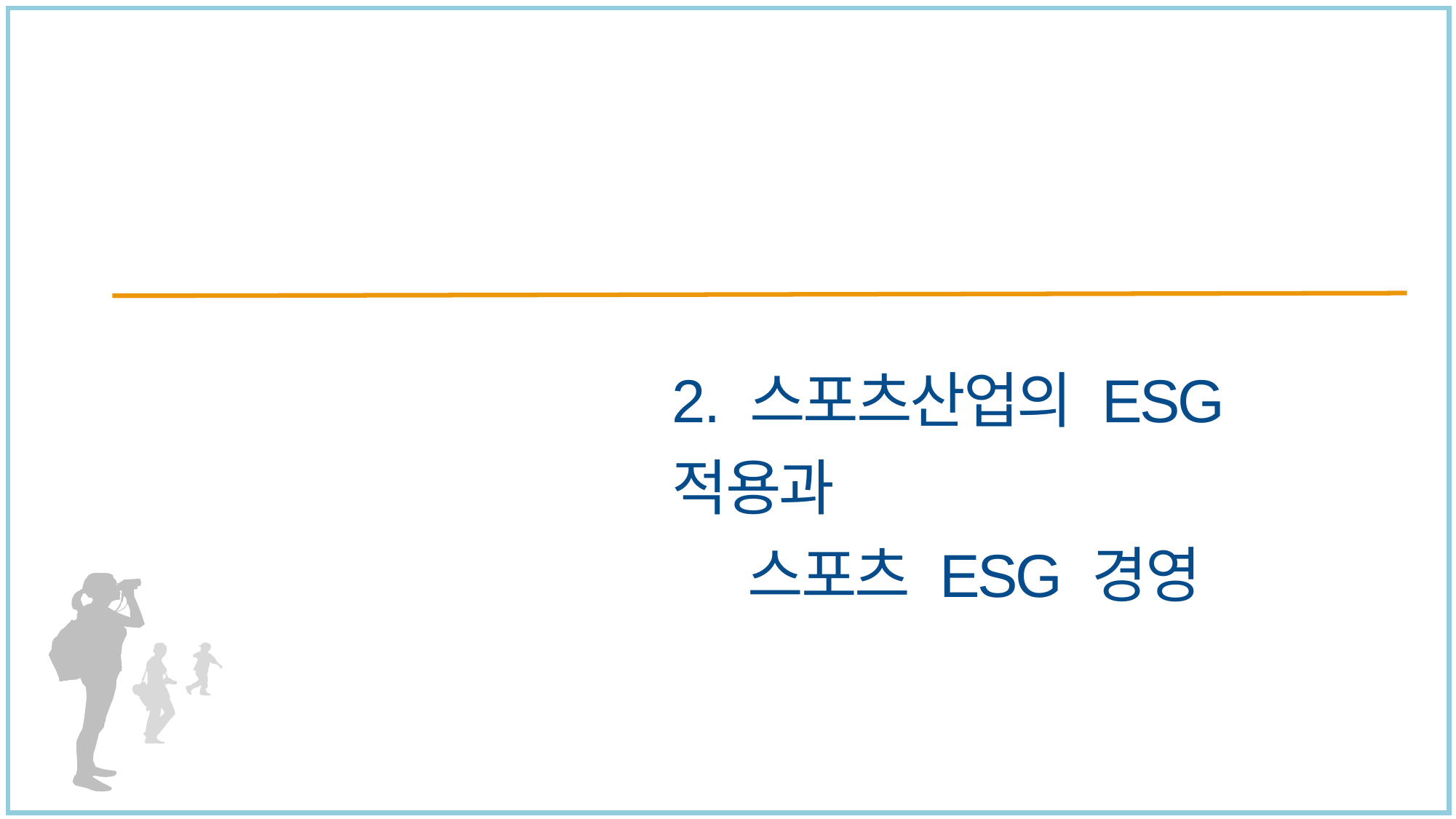

2. 스포츠산업의 ESG 적용과
    스포츠 ESG 경영